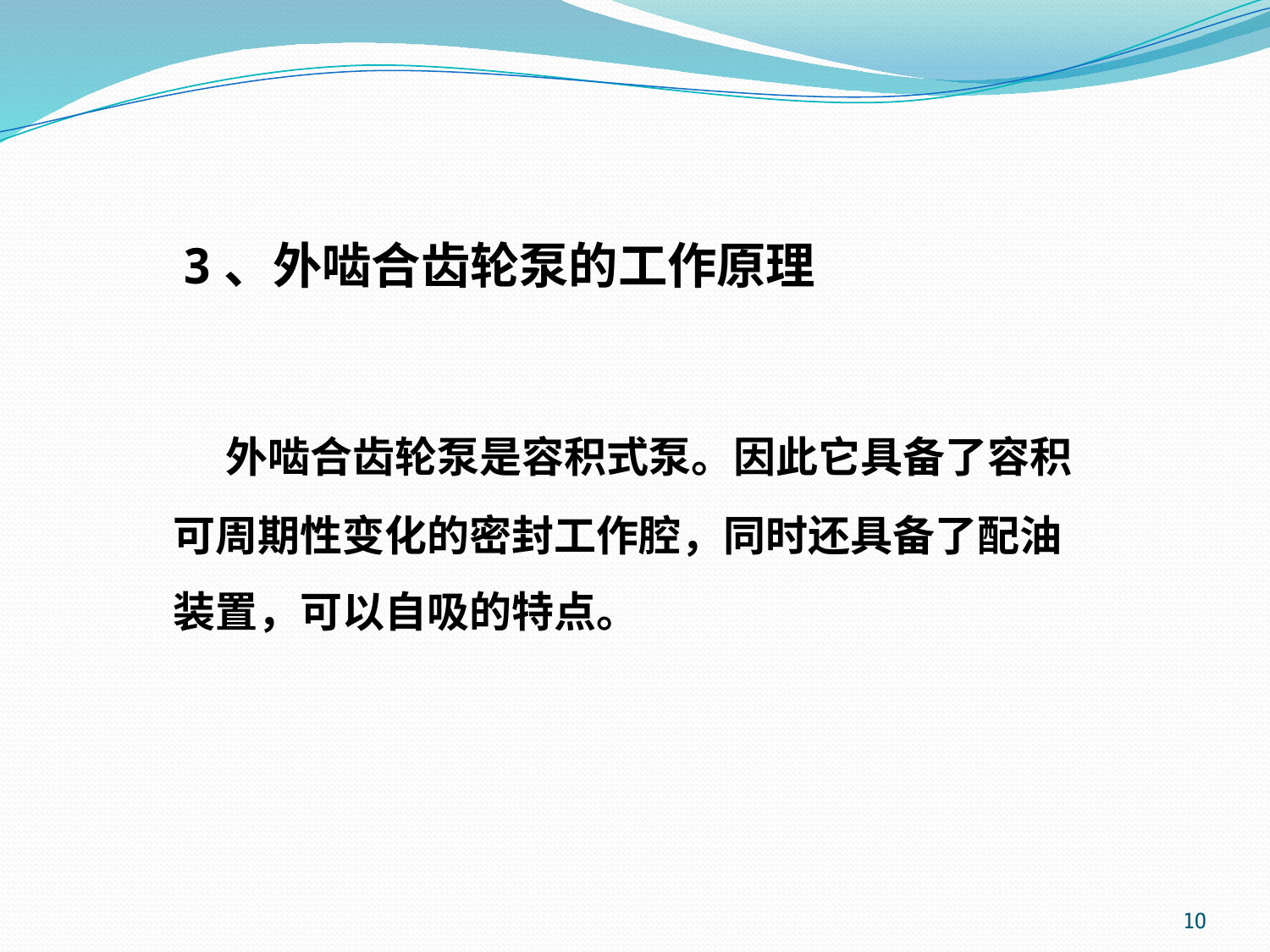

3、外啮合齿轮泵的工作原理
   外啮合齿轮泵是容积式泵。因此它具备了容积可周期性变化的密封工作腔，同时还具备了配油装置，可以自吸的特点。

10